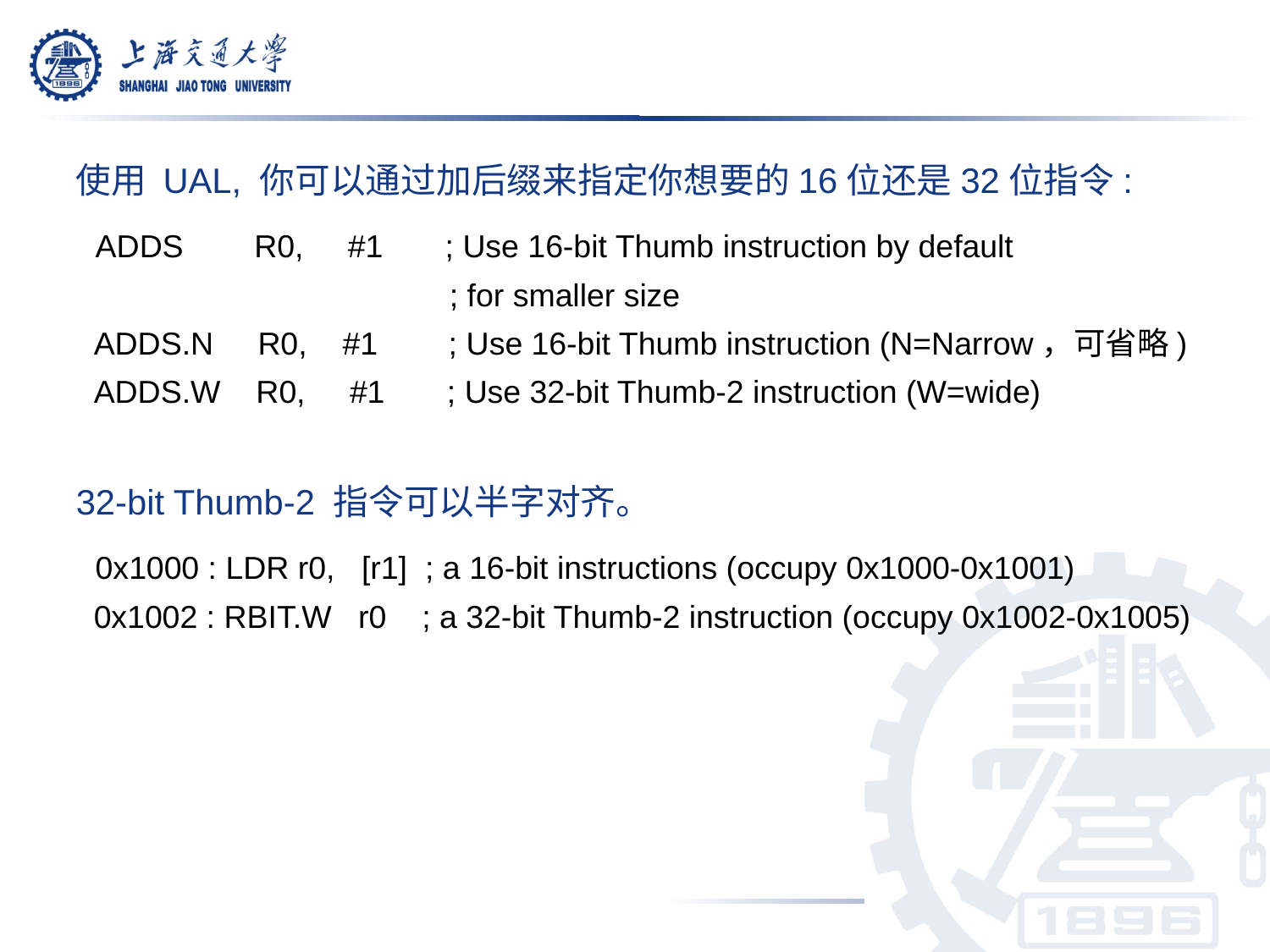

使用 UAL, 你可以通过加后缀来指定你想要的16位还是32位指令:
  ADDS        R0,     #1       ; Use 16-bit Thumb instruction by default
                                          ; for smaller size
  ADDS.N     R0,    #1        ; Use 16-bit Thumb instruction (N=Narrow，可省略)
  ADDS.W    R0,     #1       ; Use 32-bit Thumb-2 instruction (W=wide)

32-bit Thumb-2 指令可以半字对齐。
  0x1000 : LDR r0,   [r1]  ; a 16-bit instructions (occupy 0x1000-0x1001)
  0x1002 : RBIT.W   r0    ; a 32-bit Thumb-2 instruction (occupy 0x1002-0x1005)